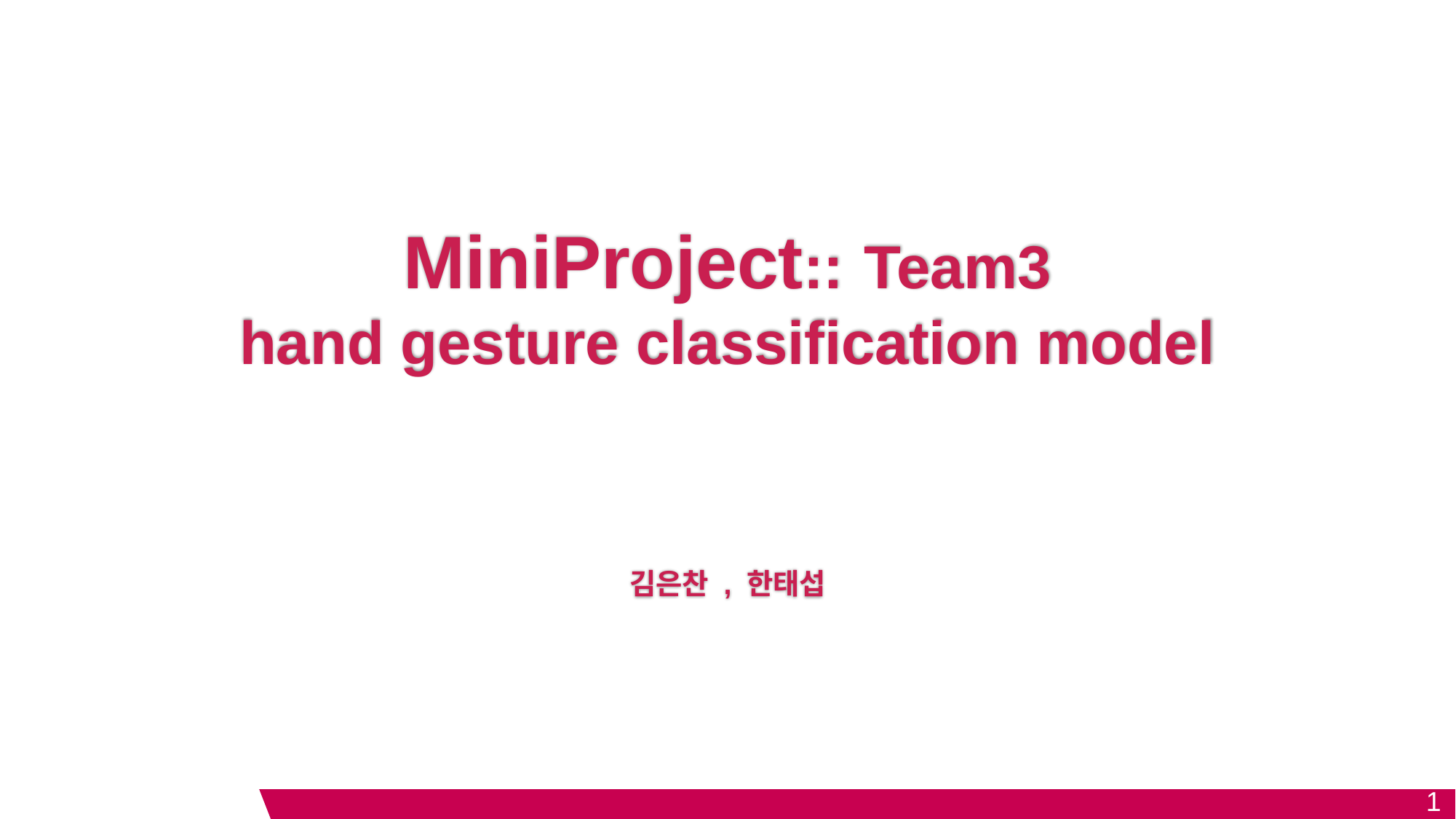

# MiniProject:: Team3
hand gesture classification model
김은찬 , 한태섭
1